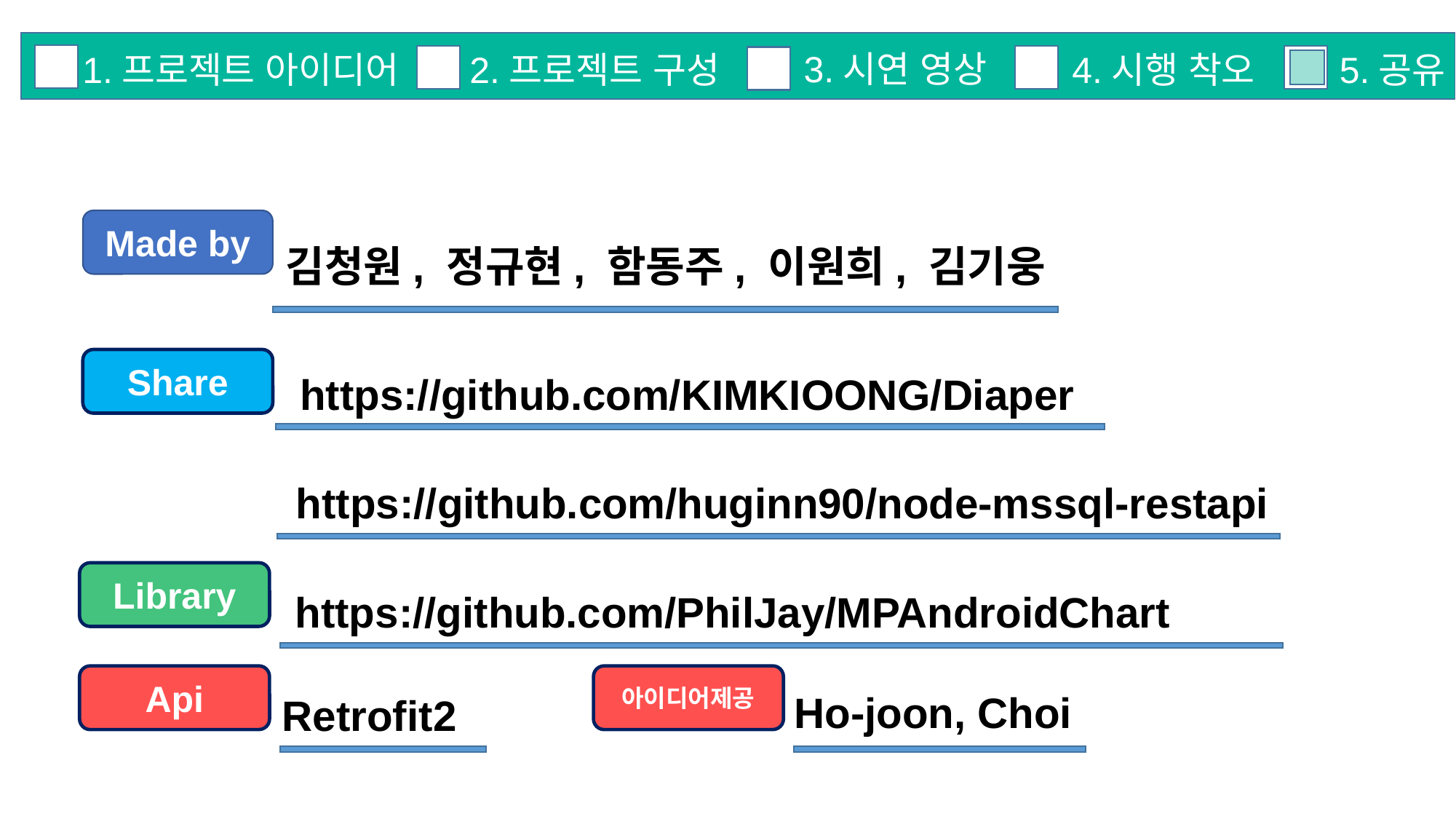

프로젝트 아이디어
프로젝트 구성
추가 구성

3.시연 영상
1.프로젝트 아이디어
2.프로젝트 구성
4.시행 착오
5.공유

Made by
김청원, 정규현, 함동주, 이원희, 김기웅

Share
https://github.com/KIMKIOONG/Diaper

https://github.com/huginn90/node-mssql-restapi

Library
https://github.com/PhilJay/MPAndroidChart

Api
아이디어제공
Ho-joon, Choi
Retrofit2